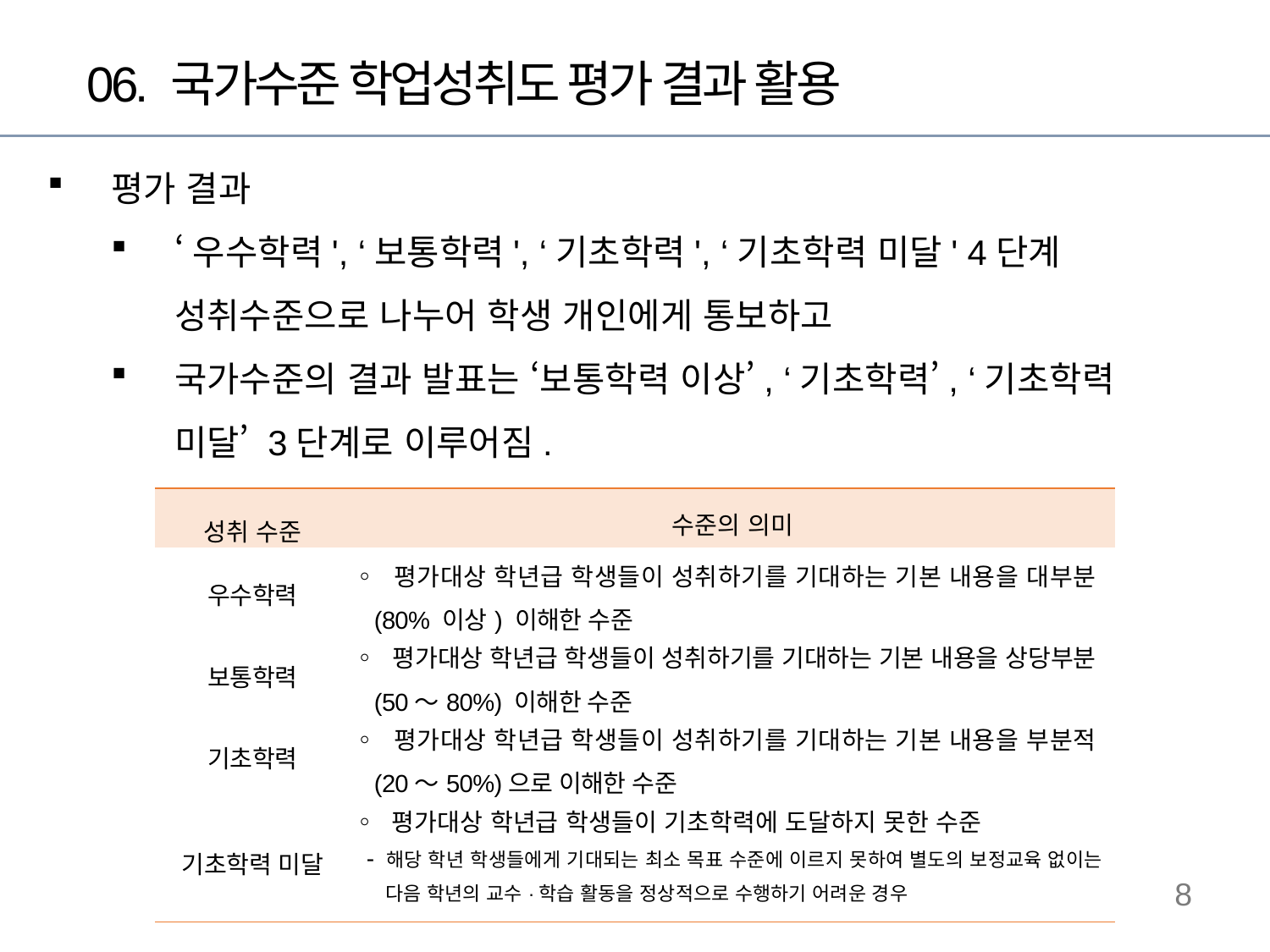

06. 국가수준 학업성취도 평가 결과 활용
평가 결과
‘우수학력', ‘보통학력', ‘기초학력', ‘기초학력 미달' 4단계 성취수준으로 나누어 학생 개인에게 통보하고
국가수준의 결과 발표는 ‘보통학력 이상’, ‘기초학력’, ‘기초학력 미달’ 3단계로 이루어짐.

| 성취 수준 | 수준의 의미 |
| --- | --- |
| 우수학력 | ◦ 평가대상 학년급 학생들이 성취하기를 기대하는 기본 내용을 대부분(80% 이상) 이해한 수준 |
| 보통학력 | ◦ 평가대상 학년급 학생들이 성취하기를 기대하는 기본 내용을 상당부분(50～80%) 이해한 수준 |
| 기초학력 | ◦ 평가대상 학년급 학생들이 성취하기를 기대하는 기본 내용을 부분적(20～50%)으로 이해한 수준 |
| 기초학력 미달 | ◦ 평가대상 학년급 학생들이 기초학력에 도달하지 못한 수준 - 해당 학년 학생들에게 기대되는 최소 목표 수준에 이르지 못하여 별도의 보정교육 없이는 다음 학년의 교수·학습 활동을 정상적으로 수행하기 어려운 경우 |
8